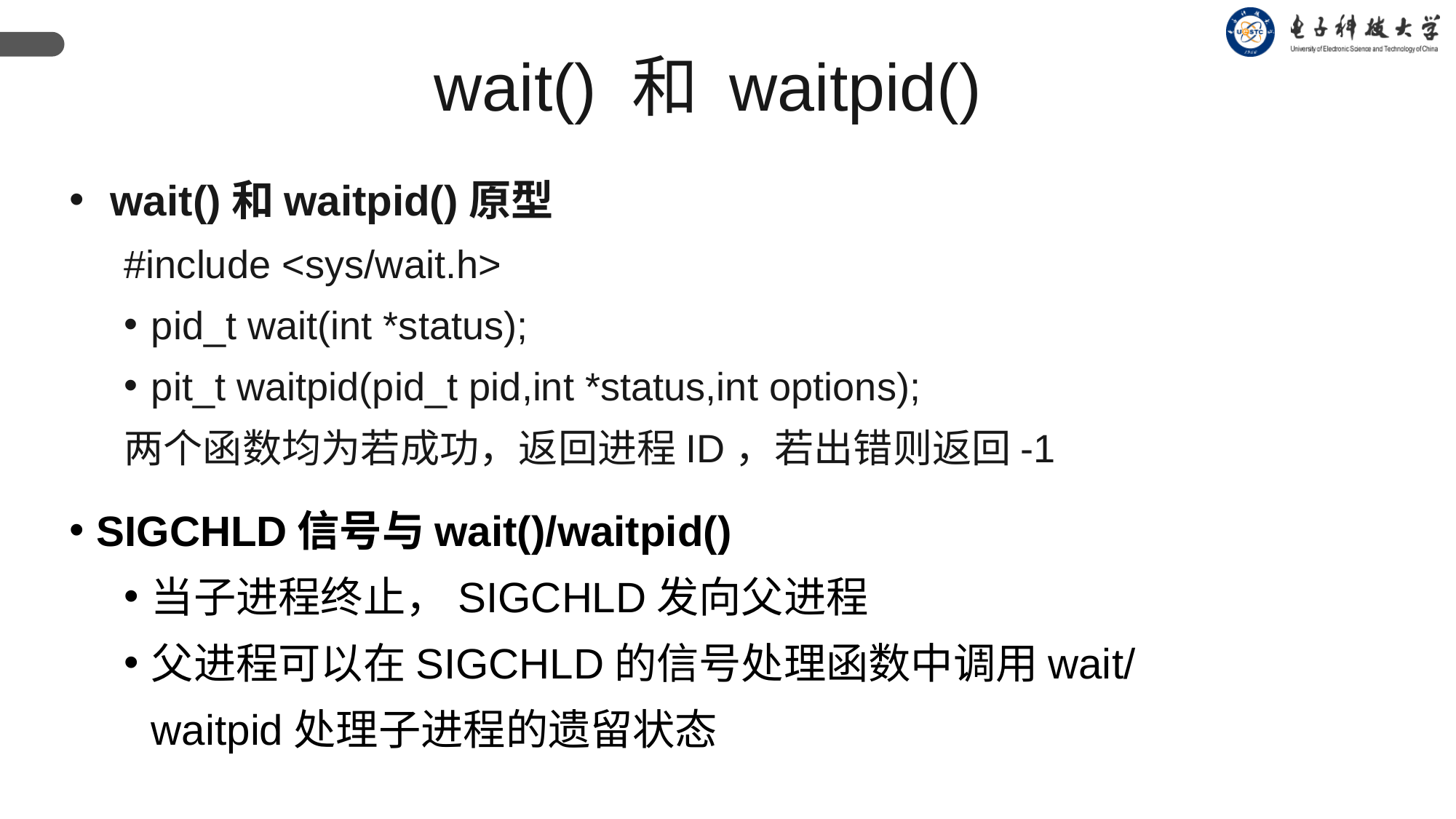

wait() 和 waitpid()
wait()和waitpid()原型
#include <sys/wait.h>
pid_t wait(int *status);
pit_t waitpid(pid_t pid,int *status,int options);
两个函数均为若成功，返回进程ID，若出错则返回-1
SIGCHLD信号与wait()/waitpid()
当子进程终止，SIGCHLD发向父进程
父进程可以在SIGCHLD的信号处理函数中调用wait/waitpid处理子进程的遗留状态